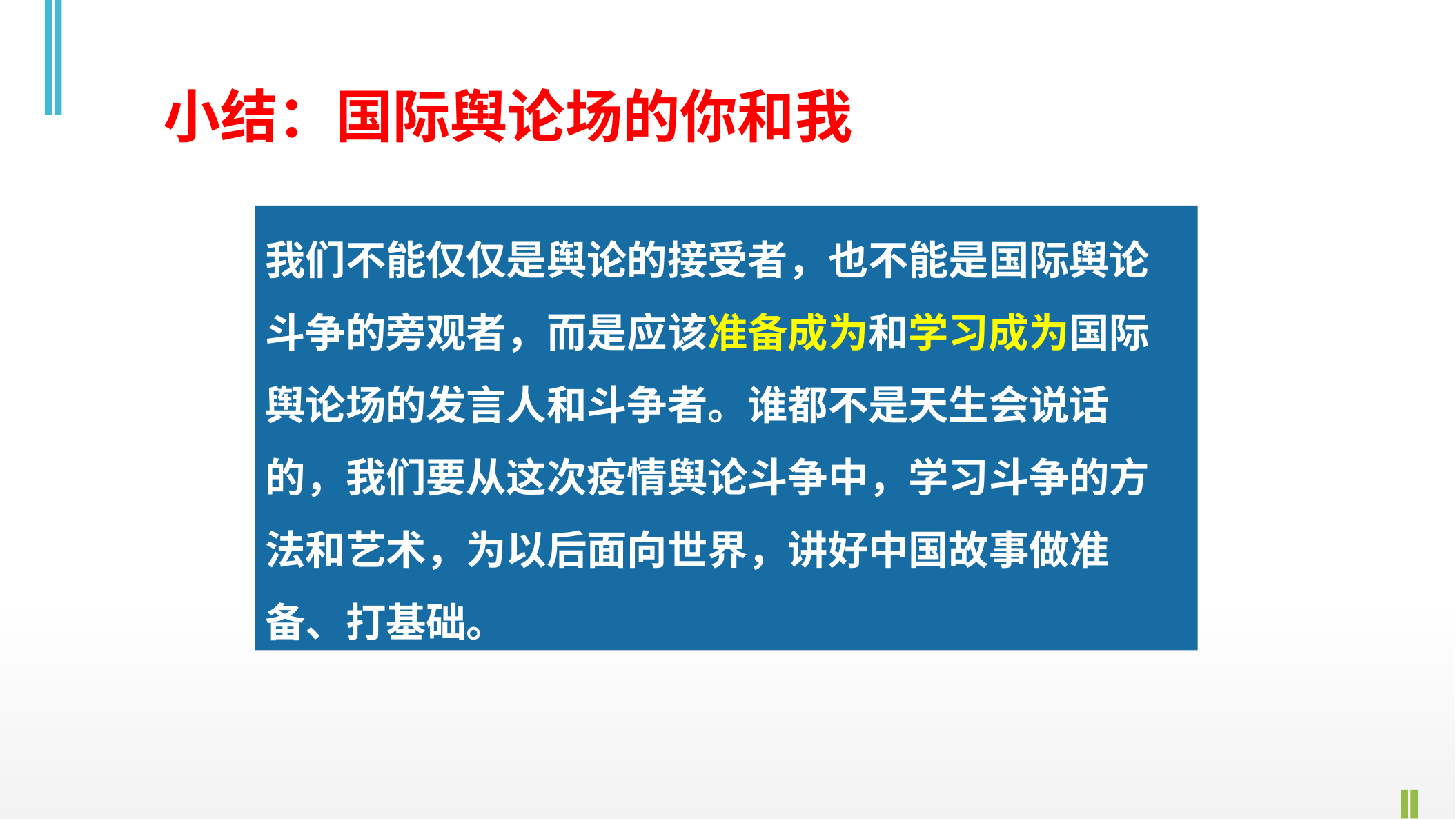

小结：国际舆论场的你和我
我们不能仅仅是舆论的接受者，也不能是国际舆论斗争的旁观者，而是应该准备成为和学习成为国际舆论场的发言人和斗争者。谁都不是天生会说话的，我们要从这次疫情舆论斗争中，学习斗争的方法和艺术，为以后面向世界，讲好中国故事做准备、打基础。